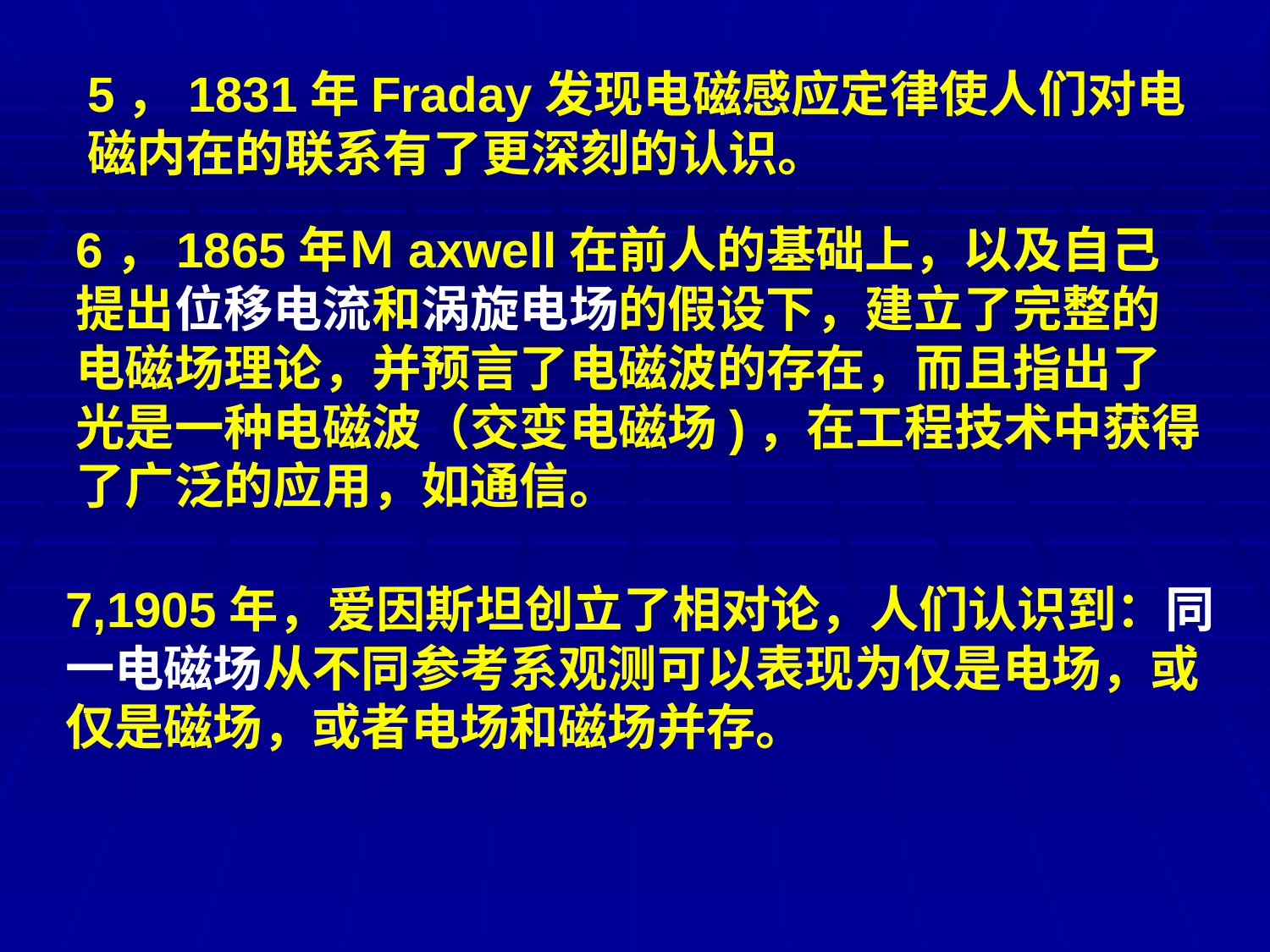

5，1831年Fraday发现电磁感应定律使人们对电磁内在的联系有了更深刻的认识。
6，1865年Ｍaxwell在前人的基础上，以及自己提出位移电流和涡旋电场的假设下，建立了完整的电磁场理论，并预言了电磁波的存在，而且指出了光是一种电磁波（交变电磁场)，在工程技术中获得了广泛的应用，如通信。
7,1905年，爱因斯坦创立了相对论，人们认识到：同一电磁场从不同参考系观测可以表现为仅是电场，或仅是磁场，或者电场和磁场并存。